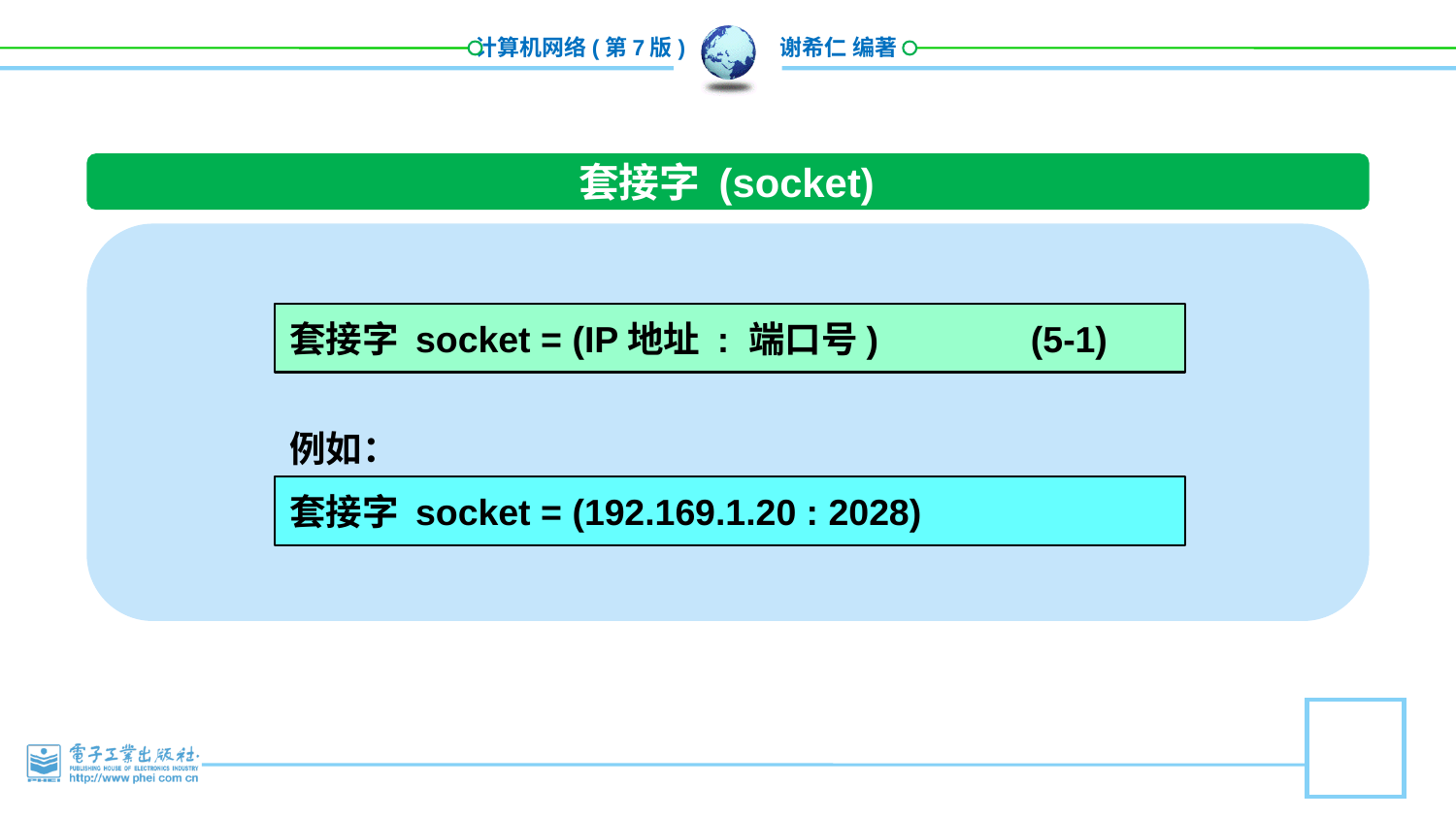

套接字 (socket)

套接字 socket = (IP地址 : 端口号)               (5-1)
例如：
套接字 socket = (192.169.1.20 : 2028)